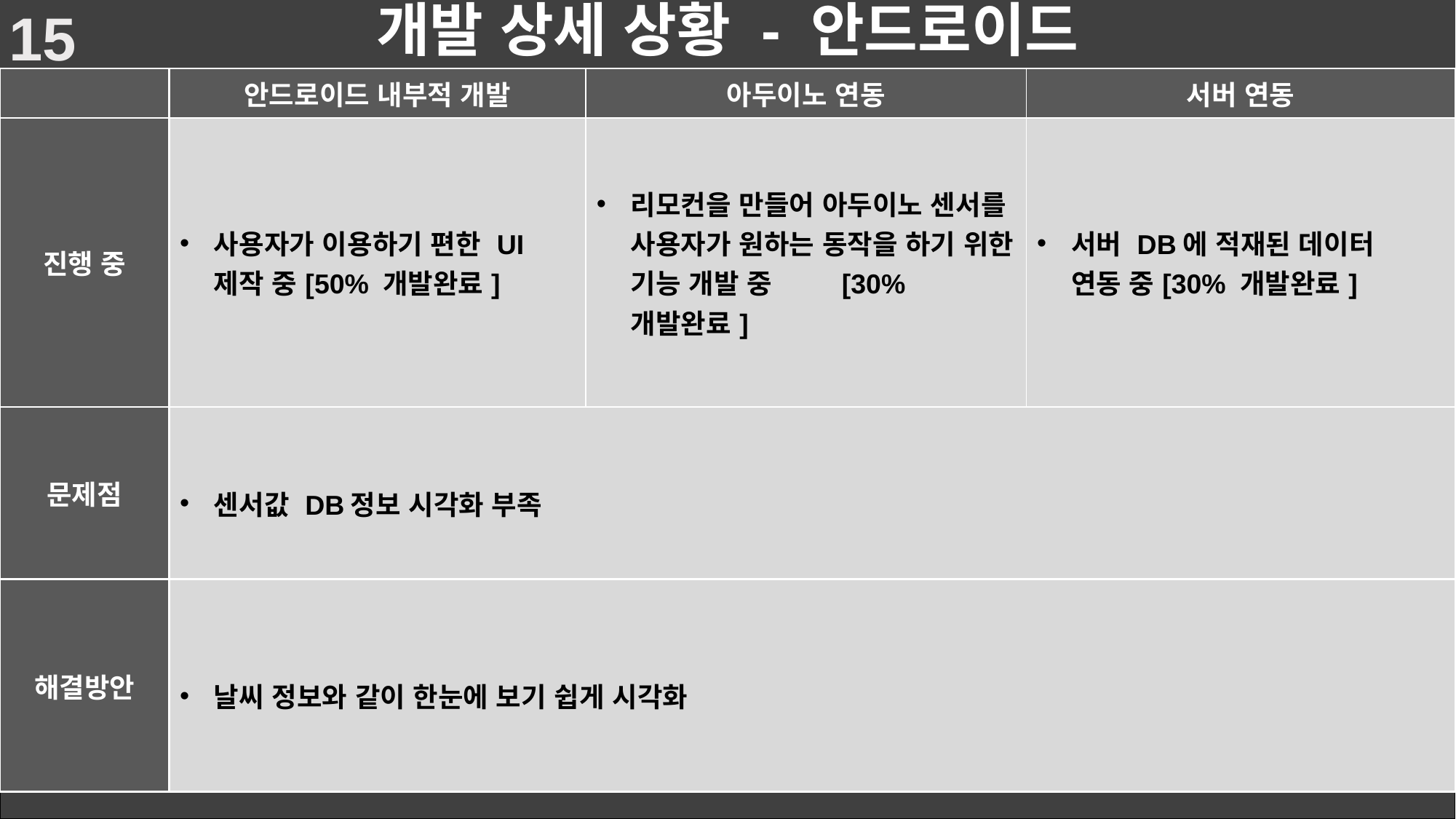

15
# 개발 상세 상황 - 안드로이드

|  | 안드로이드 내부적 개발 | 아두이노 연동 | 서버 연동 |
| --- | --- | --- | --- |
| 진행 중 | 사용자가 이용하기 편한 UI 제작 중[50% 개발완료] | 리모컨을 만들어 아두이노 센서를 사용자가 원하는 동작을 하기 위한 기능 개발 중 [30% 개발완료] | 서버 DB에 적재된 데이터 연동 중[30% 개발완료] |
| 문제점 | 센서값 DB정보 시각화 부족 |  |  |
| 해결방안 | 날씨 정보와 같이 한눈에 보기 쉽게 시각화 |  |  |